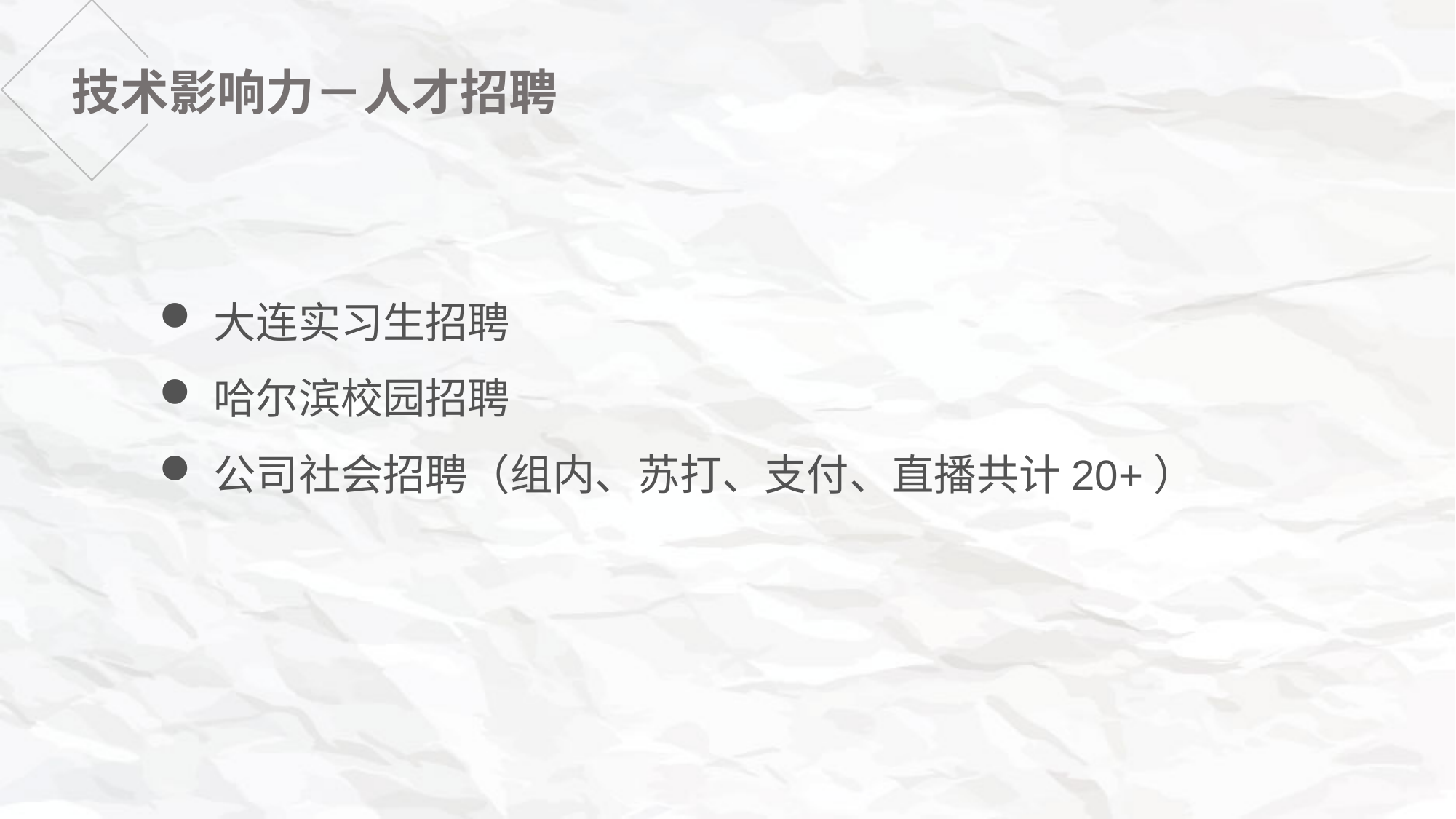

技术影响力－人才招聘
大连实习生招聘
哈尔滨校园招聘
公司社会招聘（组内、苏打、支付、直播共计20+）